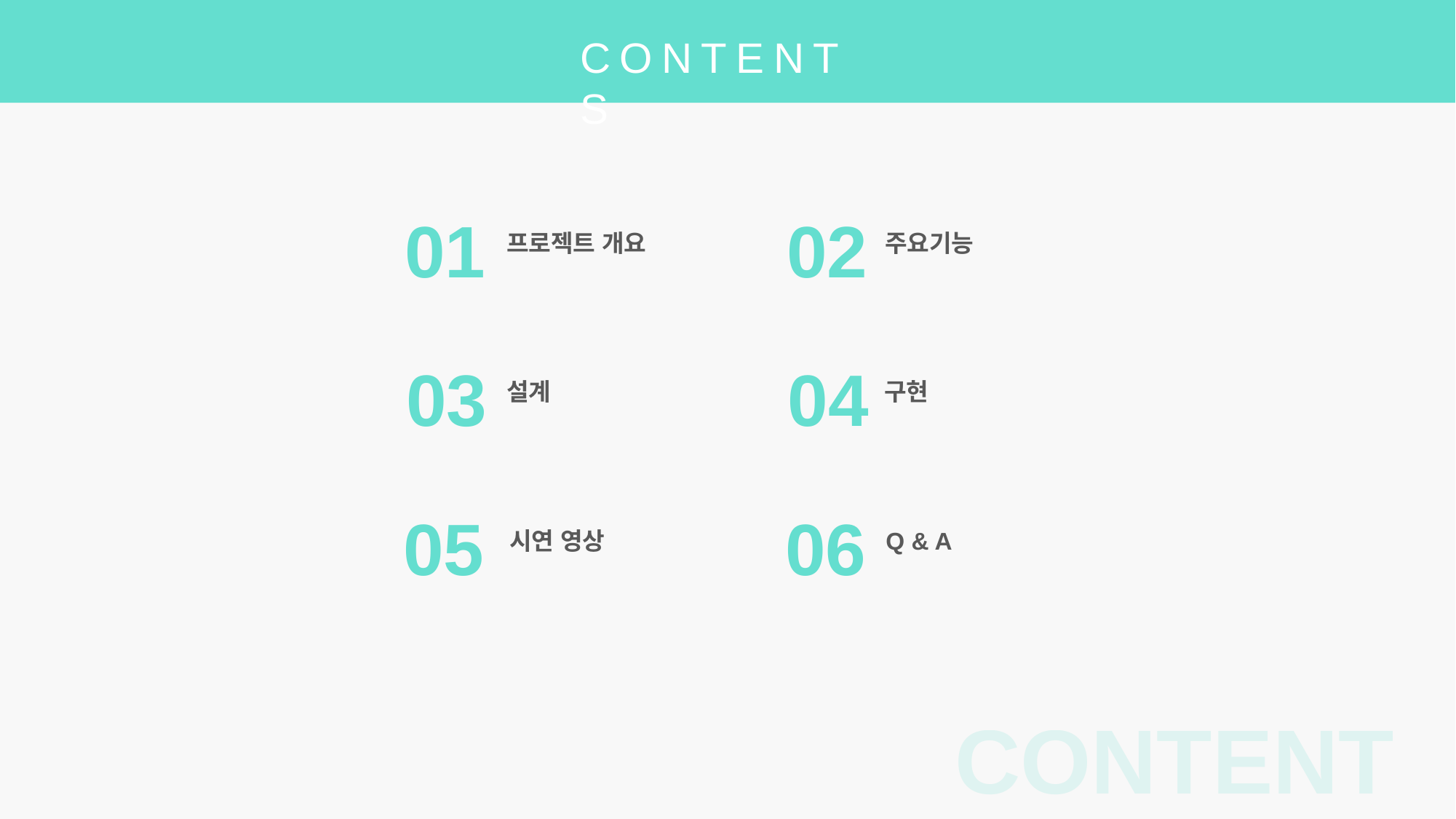

CONTENTS
01
프로젝트 개요
02
주요기능
03
설계
04
구현
05
시연 영상
06
Q & A
CONTENTS